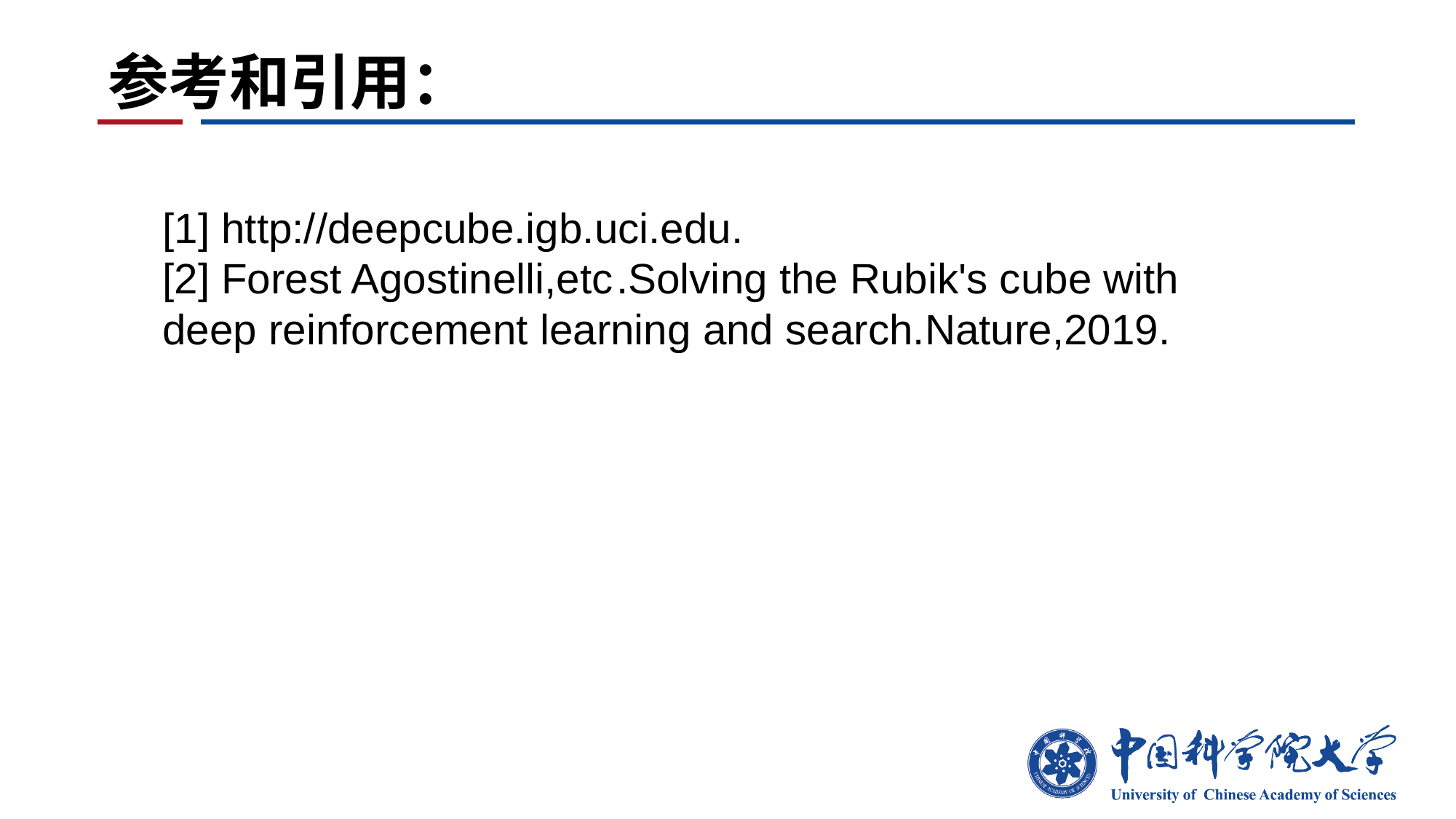

# 参考和引用：
[1] http://deepcube.igb.uci.edu.
[2] Forest Agostinelli,etc .Solving the Rubik's cube with deep reinforcement learning and search.Nature,2019.